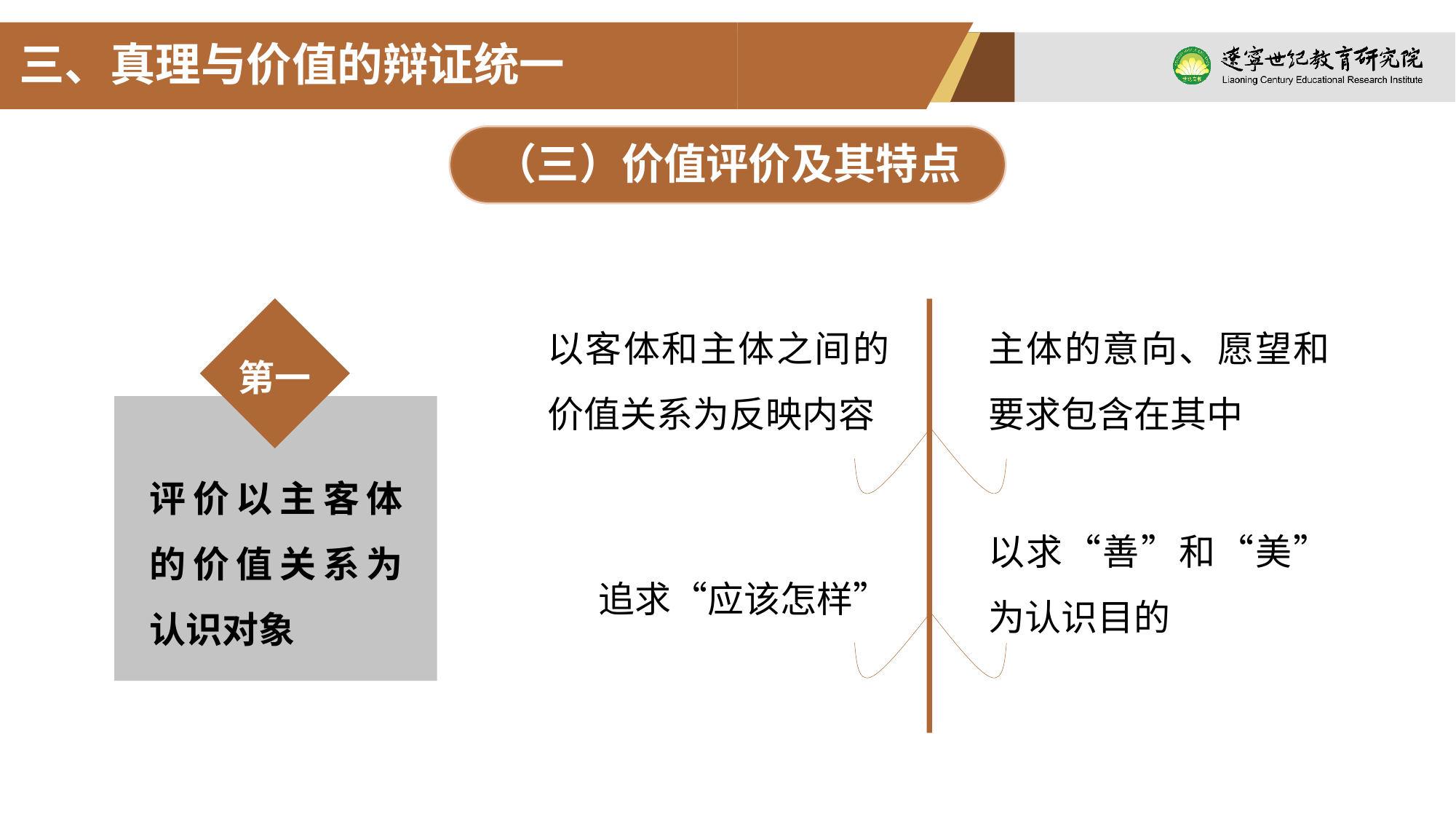

三、真理与价值的辩证统一
（三）价值评价及其特点
以客体和主体之间的价值关系为反映内容
主体的意向、愿望和要求包含在其中

以求“善”和“美”为认识目的
追求“应该怎样”

第一

评价以主客体的价值关系为认识对象